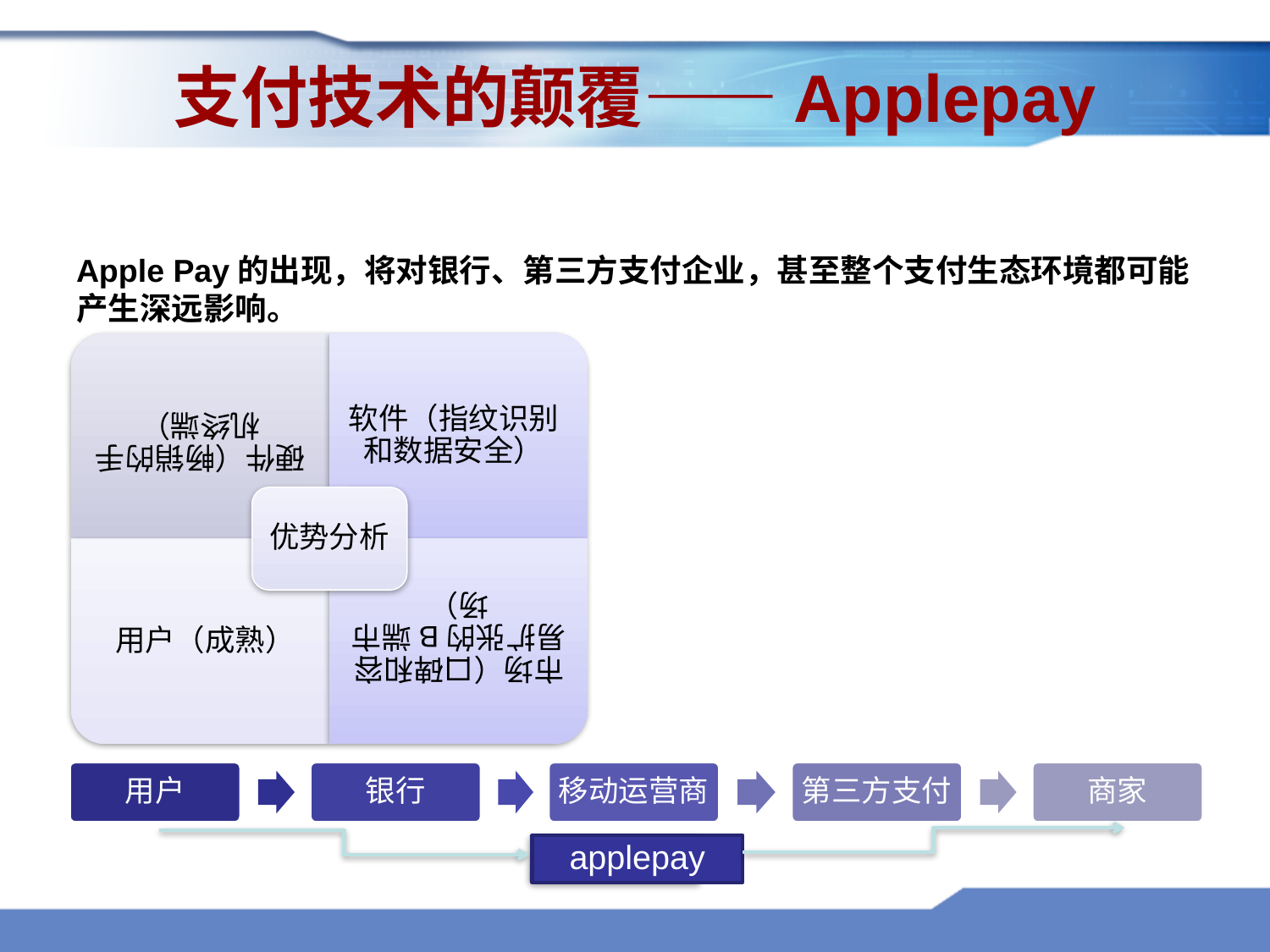

# 支付技术的颠覆——Applepay
Apple Pay的出现，将对银行、第三方支付企业，甚至整个支付生态环境都可能产生深远影响。

产品：结合在新款手机与新系统中的支付手段
关键技术：指纹识别，交易数据保密储存
本质：利用硬件市场上的优势地位，扩大应用接受的B端市场，提升服务质量（规模经济）
营销优势：口碑，用户体验
创新性突破：省去了第三方支付的中间环节，同时减少了泄密的风险。实现 “去中介化”的互联网趋势。
硬件（畅销的手机终端）
软件（指纹识别和数据安全）
用户（成熟）
市场（口碑和容易扩张的B端市场）
优势分析
用户

银行

移动运营商

第三方支付

商家

applepay